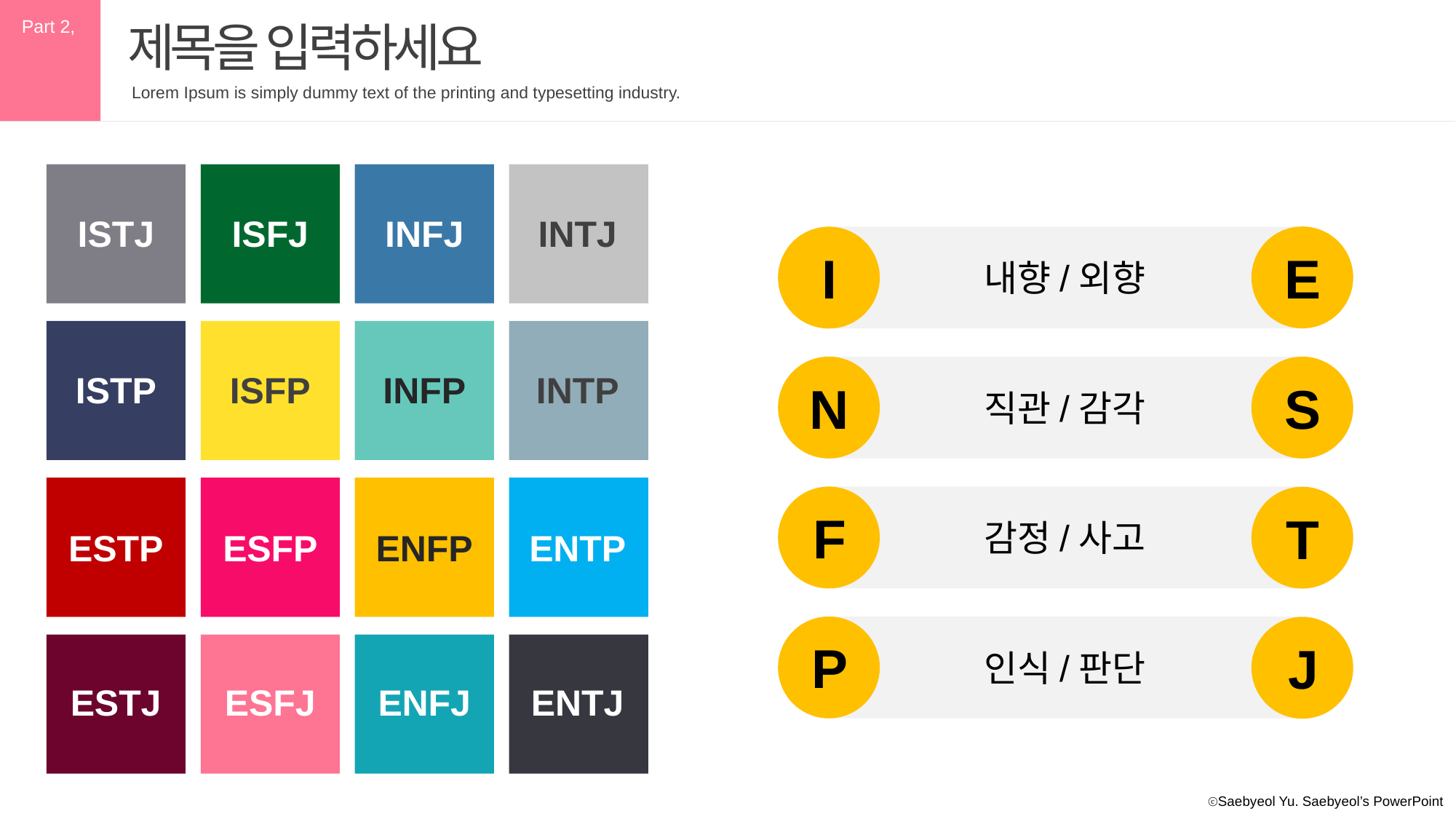

Part 2,
제목을 입력하세요
Lorem Ipsum is simply dummy text of the printing and typesetting industry.

ISTJ
ISFJ
INFJ
INTJ

E
I
내향/외향

ISTP
ISFP
INFP
INTP
N
S
직관/감각

F
T
감정/사고
ESTP
ESFP
ENFP
ENTP

P
J

인식/판단
ESTJ
ESFJ
ENFJ
ENTJ